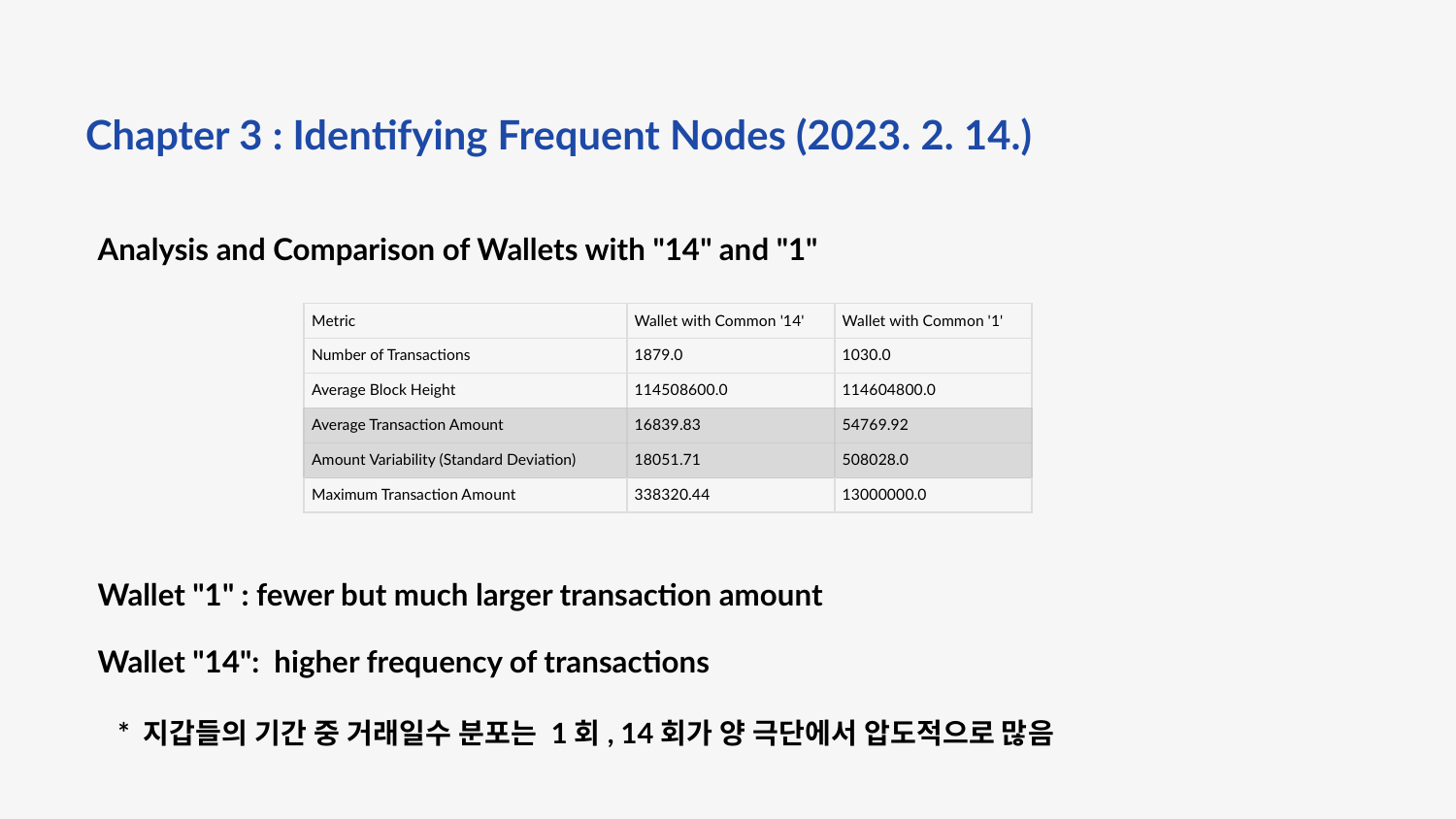

Chapter 3 : Identifying Frequent Nodes (2023. 2. 14.)
Analysis and Comparison of Wallets with "14" and "1"

Wallet "1" : fewer but much larger transaction amount
Wallet "14":  higher frequency of transactions

| Metric | Wallet with Common '14' | Wallet with Common '1' |
| --- | --- | --- |
| Number of Transactions | 1879.0 | 1030.0 |
| Average Block Height | 114508600.0 | 114604800.0 |
| Average Transaction Amount | 16839.83 | 54769.92 |
| Amount Variability (Standard Deviation) | 18051.71 | 508028.0 |
| Maximum Transaction Amount | 338320.44 | 13000000.0 |
* 지갑들의 기간 중 거래일수 분포는 1회, 14회가 양 극단에서 압도적으로 많음